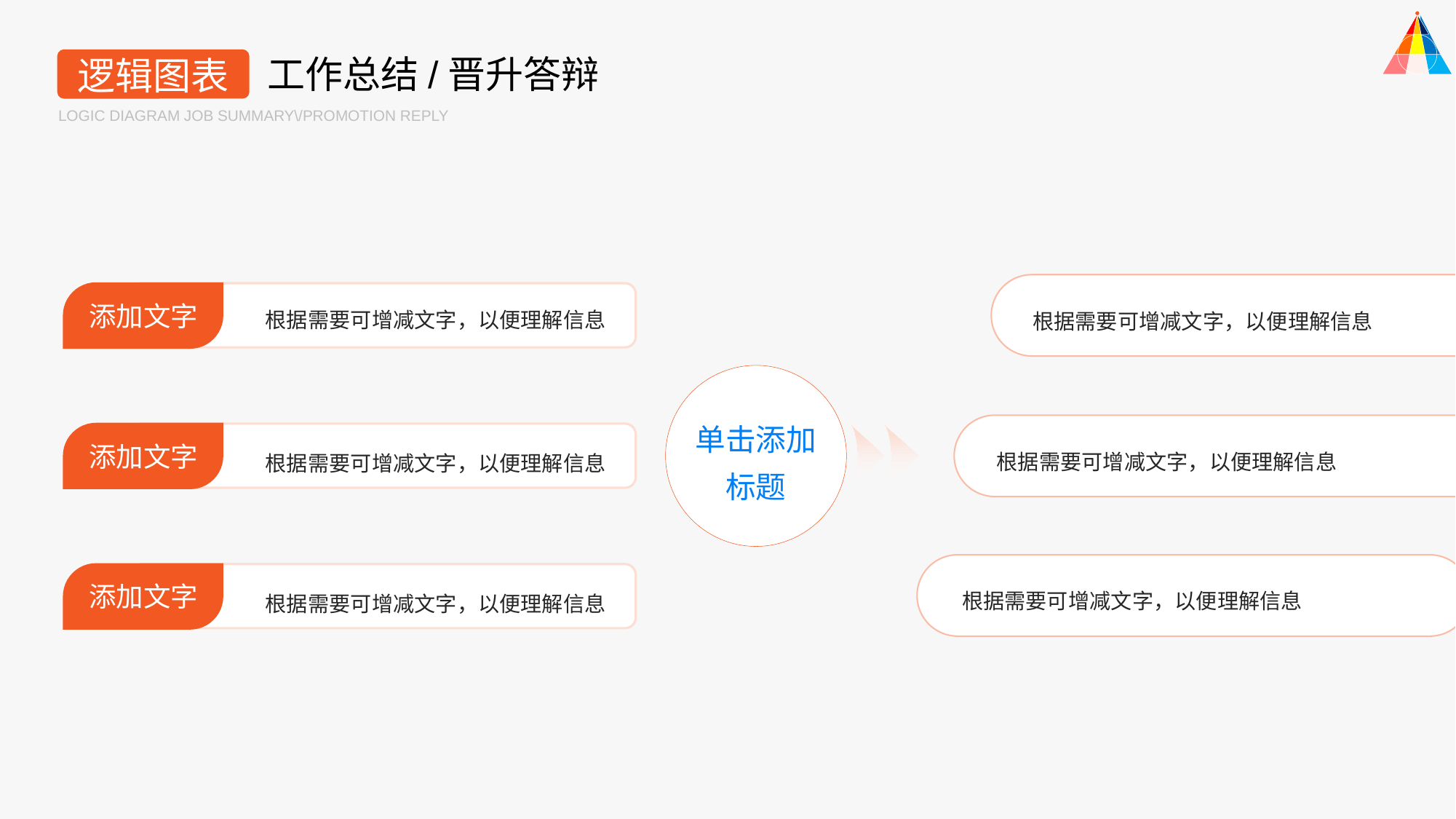

工作总结/晋升答辩

逻辑图表
LOGIC DIAGRAM JOB SUMMARY\/PROMOTION REPLY

添加文字
根据需要可增减文字，以便理解信息
根据需要可增减文字，以便理解信息

单击添加标题

添加文字
根据需要可增减文字，以便理解信息
根据需要可增减文字，以便理解信息

添加文字
根据需要可增减文字，以便理解信息
根据需要可增减文字，以便理解信息